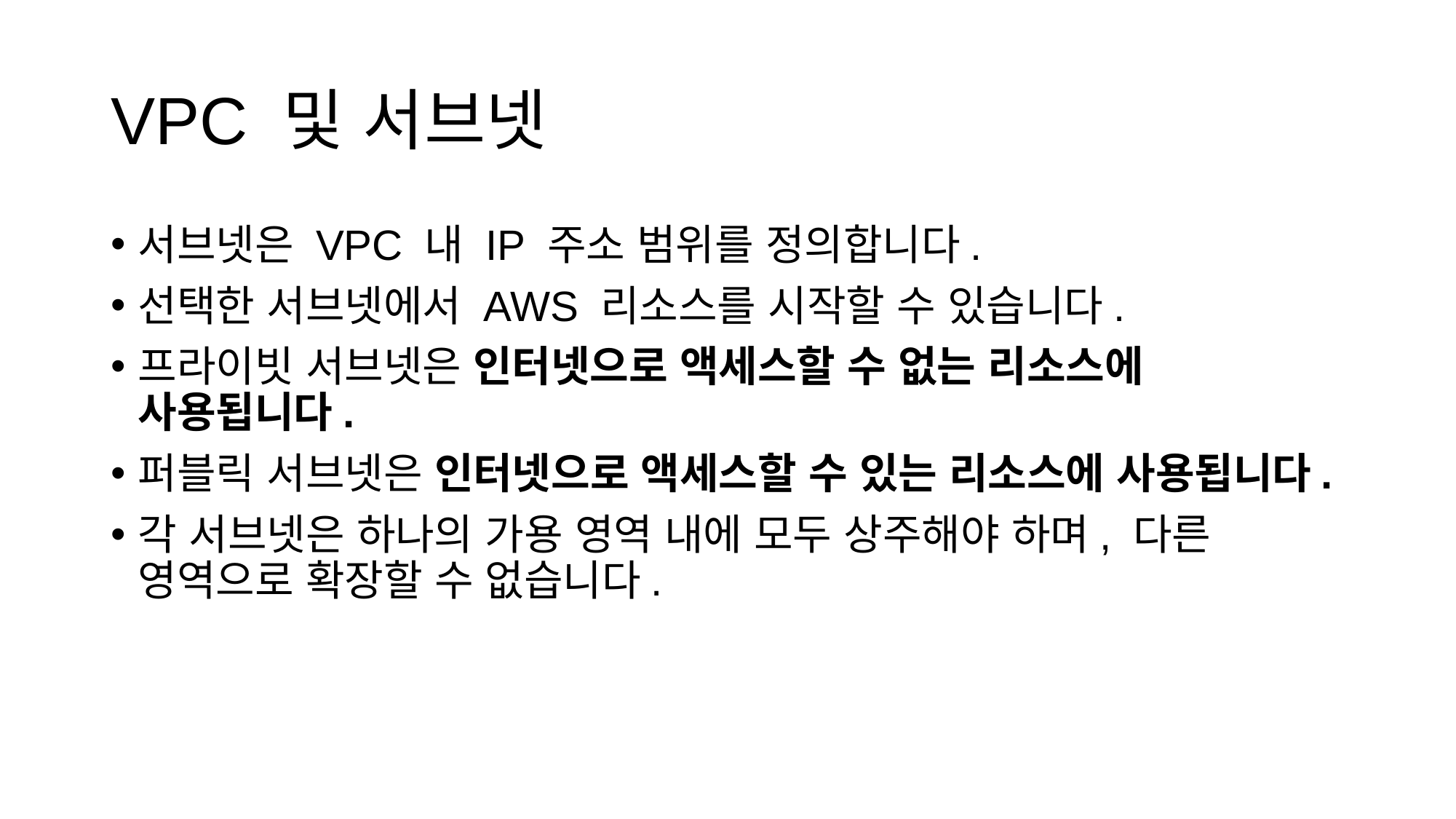

# VPC 및 서브넷
서브넷은 VPC 내 IP 주소 범위를 정의합니다.
선택한 서브넷에서 AWS 리소스를 시작할 수 있습니다.
프라이빗 서브넷은 인터넷으로 액세스할 수 없는 리소스에 사용됩니다.
퍼블릭 서브넷은 인터넷으로 액세스할 수 있는 리소스에 사용됩니다.
각 서브넷은 하나의 가용 영역 내에 모두 상주해야 하며, 다른 영역으로 확장할 수 없습니다.